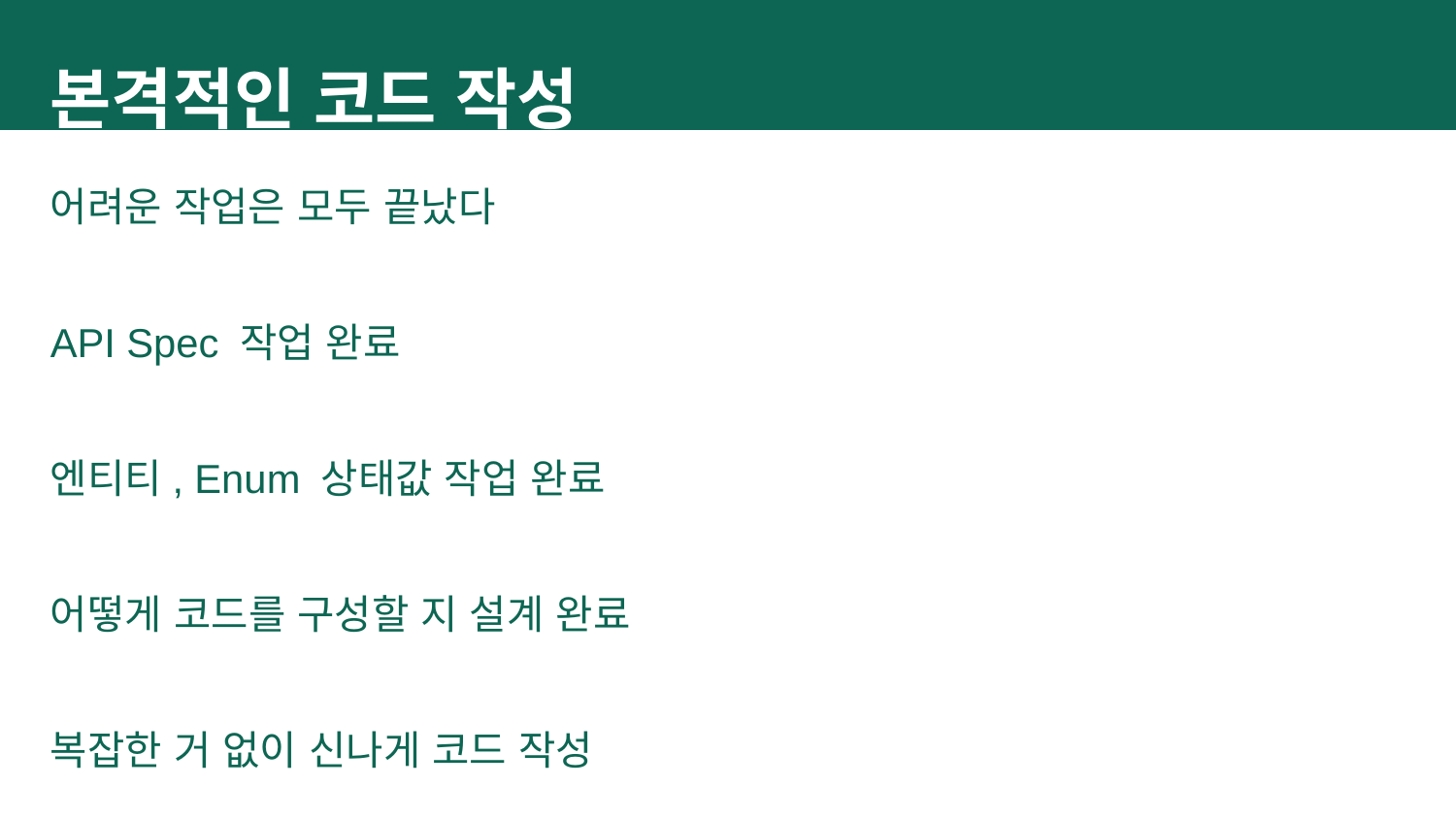

본격적인 코드 작성
어려운 작업은 모두 끝났다

API Spec 작업 완료

엔티티, Enum 상태값 작업 완료

어떻게 코드를 구성할 지 설계 완료

복잡한 거 없이 신나게 코드 작성